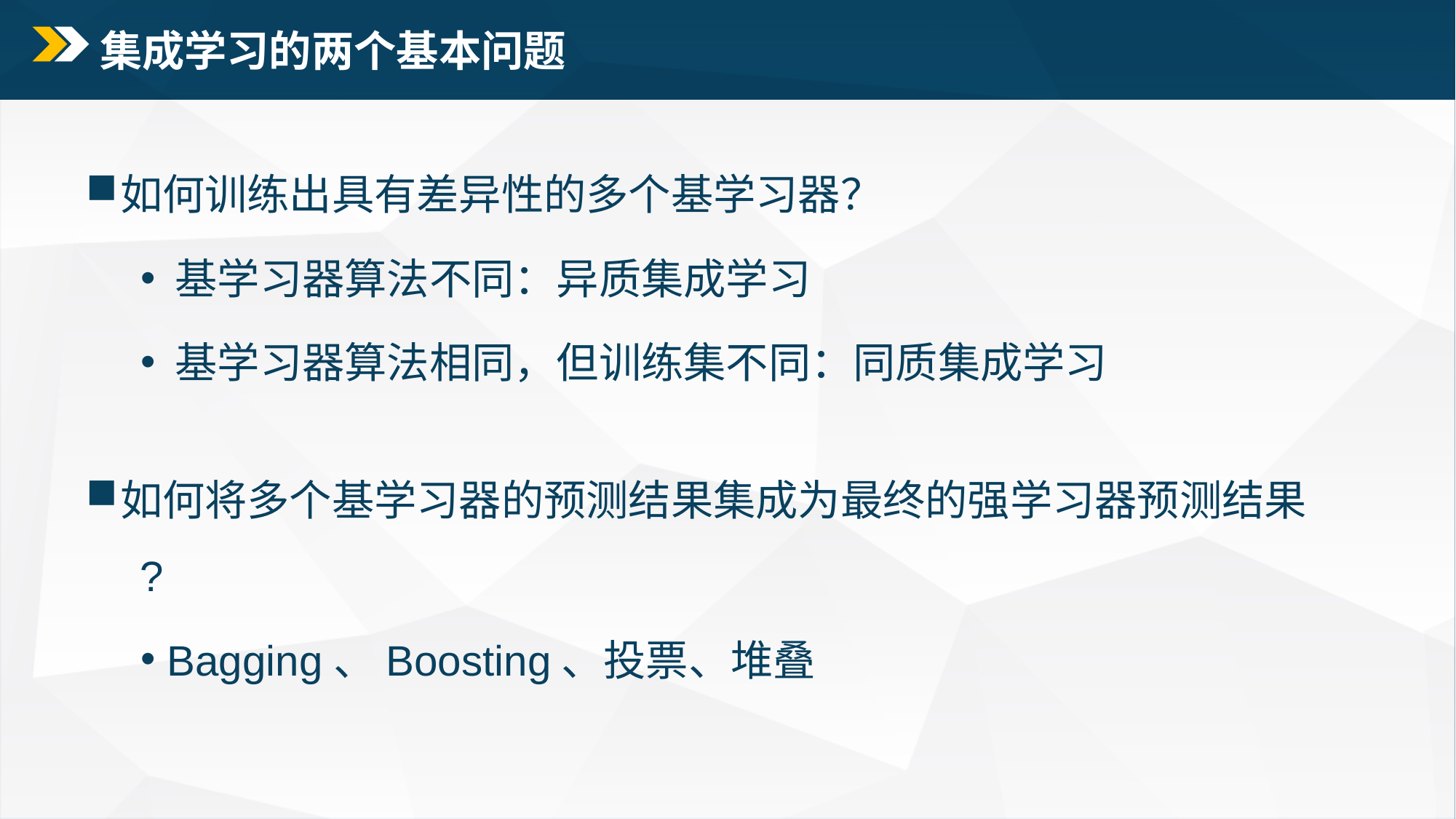

# 集成学习的两个基本问题
如何训练出具有差异性的多个基学习器？
 基学习器算法不同：异质集成学习
 基学习器算法相同，但训练集不同：同质集成学习

如何将多个基学习器的预测结果集成为最终的强学习器预测结果 ?
 Bagging、Boosting、投票、堆叠